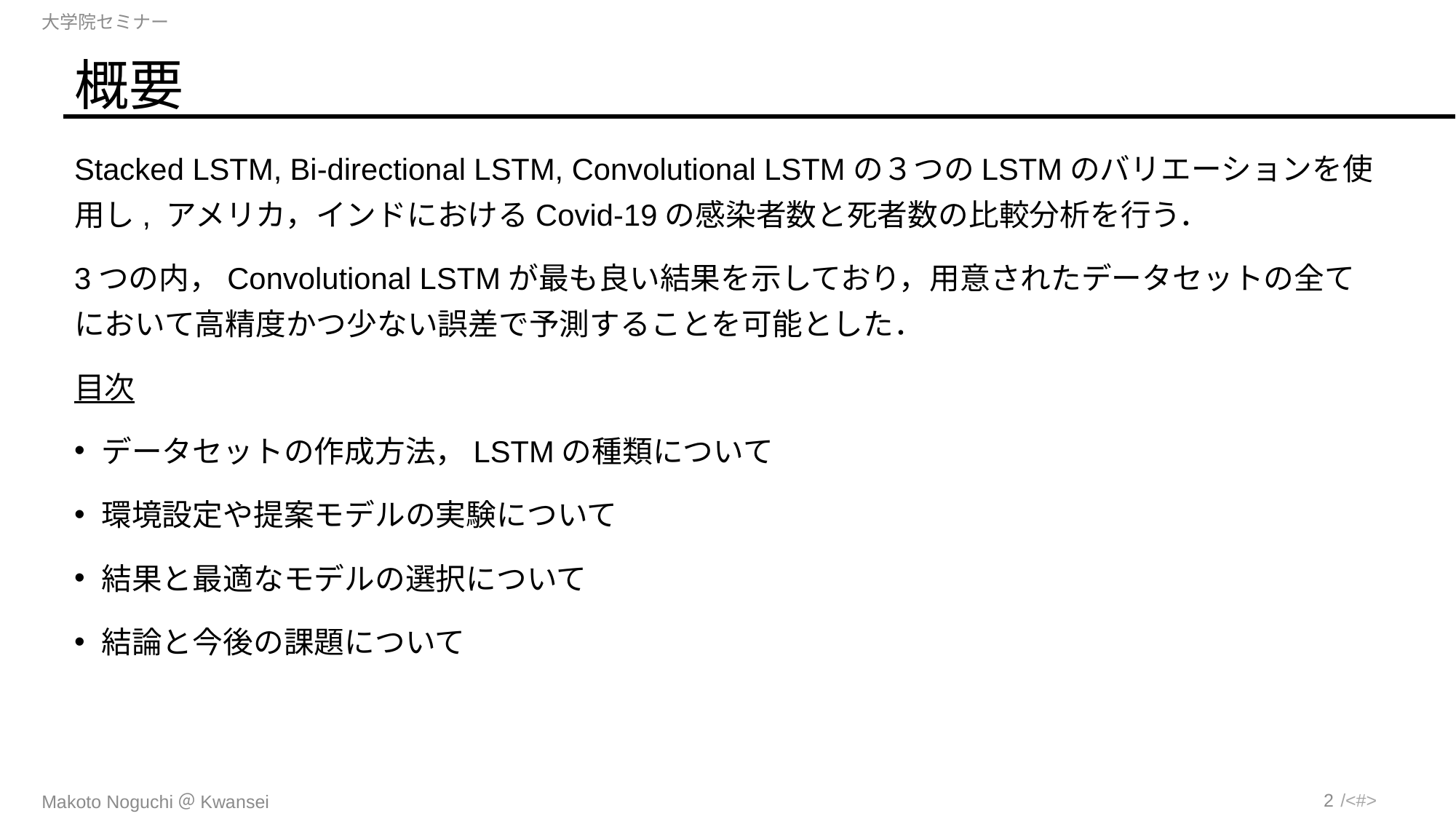

大学院セミナー
# 概要
Stacked LSTM, Bi-directional LSTM, Convolutional LSTMの３つのLSTMのバリエーションを使用し, アメリカ，インドにおけるCovid-19の感染者数と死者数の比較分析を行う．
3つの内，Convolutional LSTMが最も良い結果を示しており，用意されたデータセットの全てにおいて高精度かつ少ない誤差で予測することを可能とした．
目次
データセットの作成方法，LSTMの種類について
環境設定や提案モデルの実験について
結果と最適なモデルの選択について
結論と今後の課題について

2
Makoto Noguchi＠Kwansei